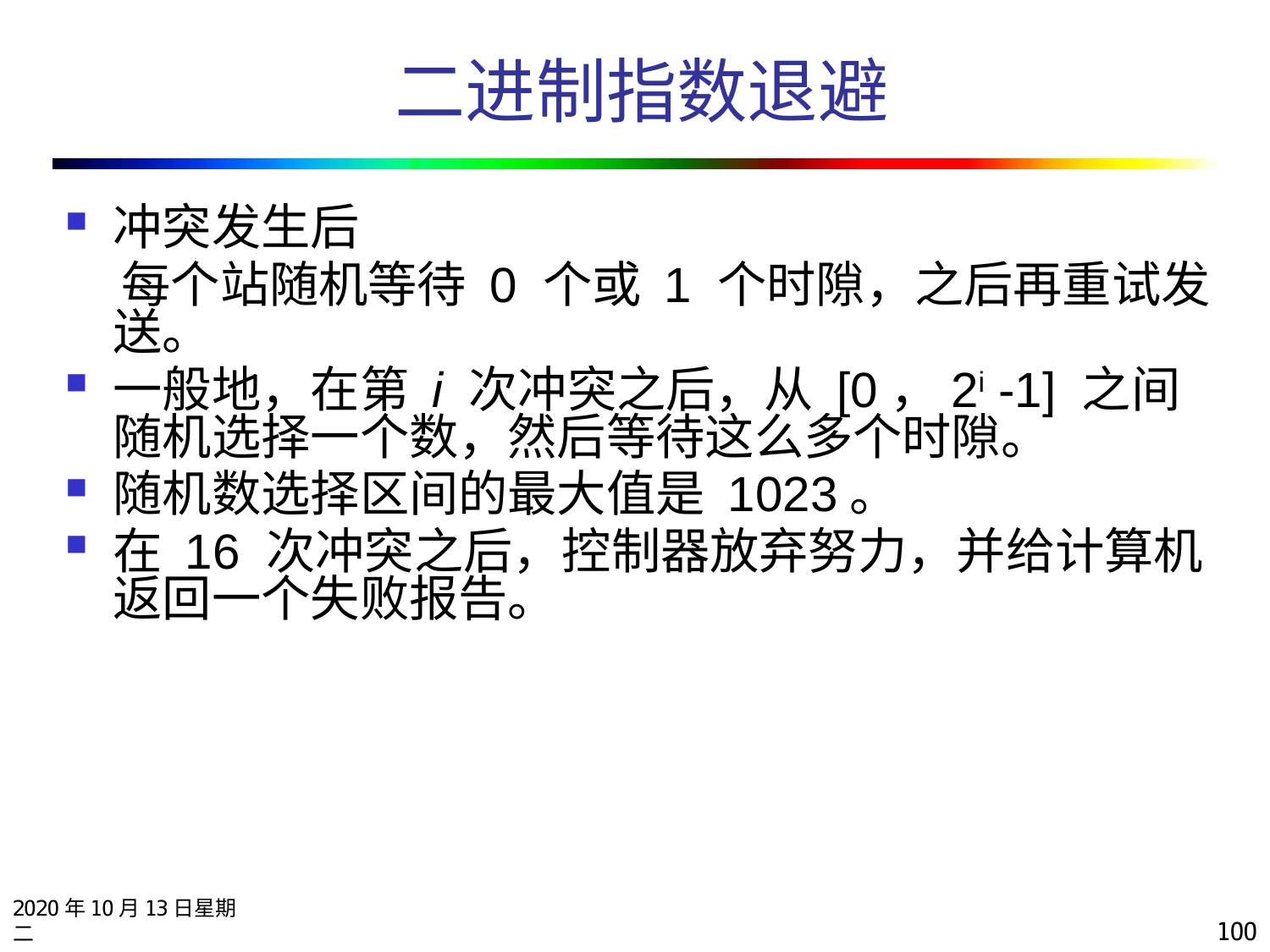

# 二进制指数退避
冲突发生后
    每个站随机等待 0 个或 1 个时隙，之后再重试发送。
一般地，在第 i 次冲突之后，从 [0，2i -1] 之间随机选择一个数，然后等待这么多个时隙。
随机数选择区间的最大值是 1023。
在 16 次冲突之后，控制器放弃努力，并给计算机返回一个失败报告。
2020年10月13日星期二
100